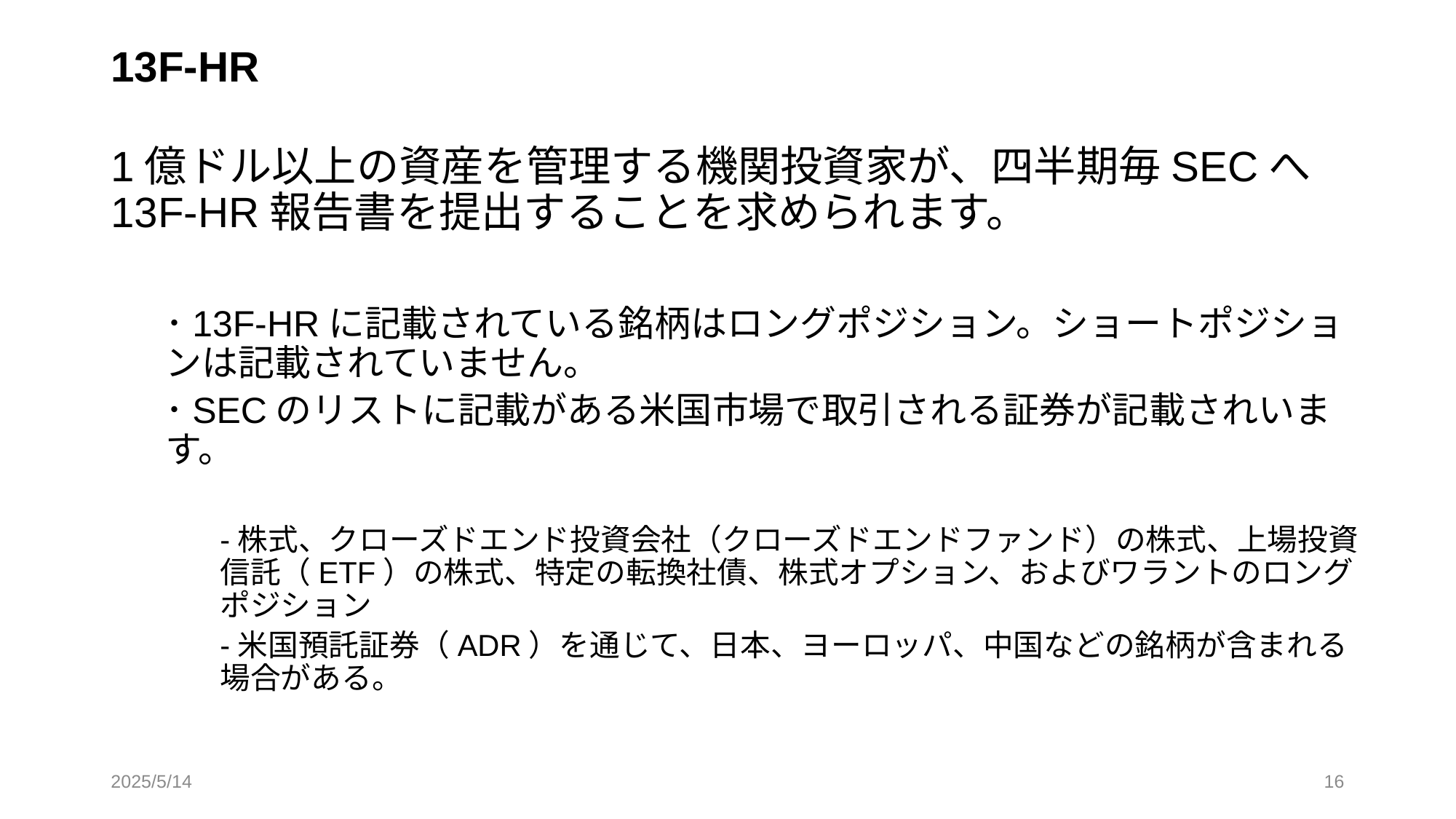

# 13F-HR
1億ドル以上の資産を管理する機関投資家が、四半期毎SECへ13F-HR報告書を提出することを求められます。

･13F-HRに記載されている銘柄はロングポジション。ショートポジションは記載されていません。
･SECのリストに記載がある米国市場で取引される証券が記載されいます。

-株式、クローズドエンド投資会社（クローズドエンドファンド）の株式、上場投資信託（ETF）の株式、特定の転換社債、株式オプション、およびワラントのロングポジション
-米国預託証券（ADR）を通じて、日本、ヨーロッパ、中国などの銘柄が含まれる場合がある。

2025/5/14
16